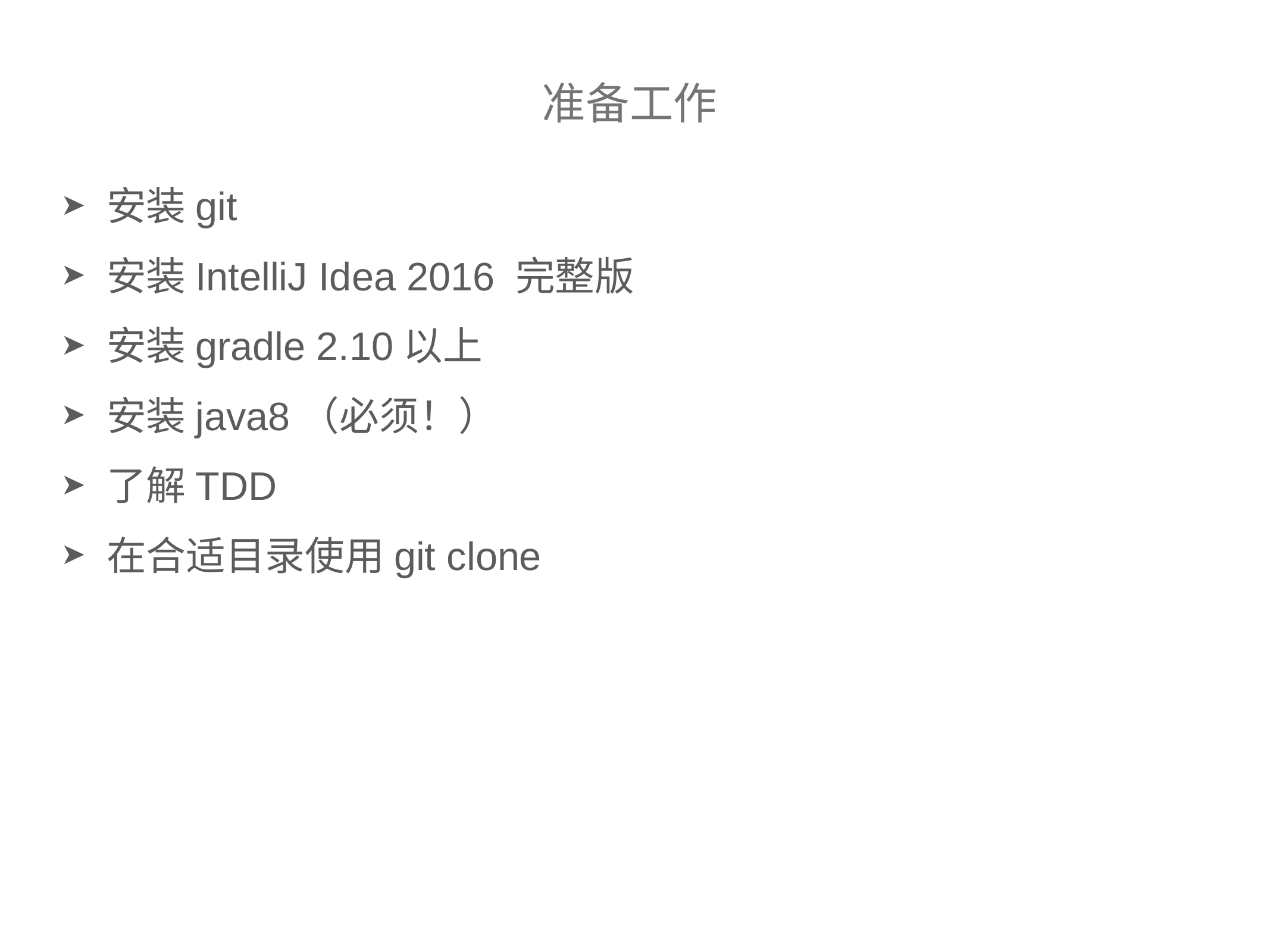

# 准备工作

安装git
安装IntelliJ Idea 2016 完整版
安装gradle 2.10以上
安装java8（必须！）
了解TDD
在合适目录使用git clone